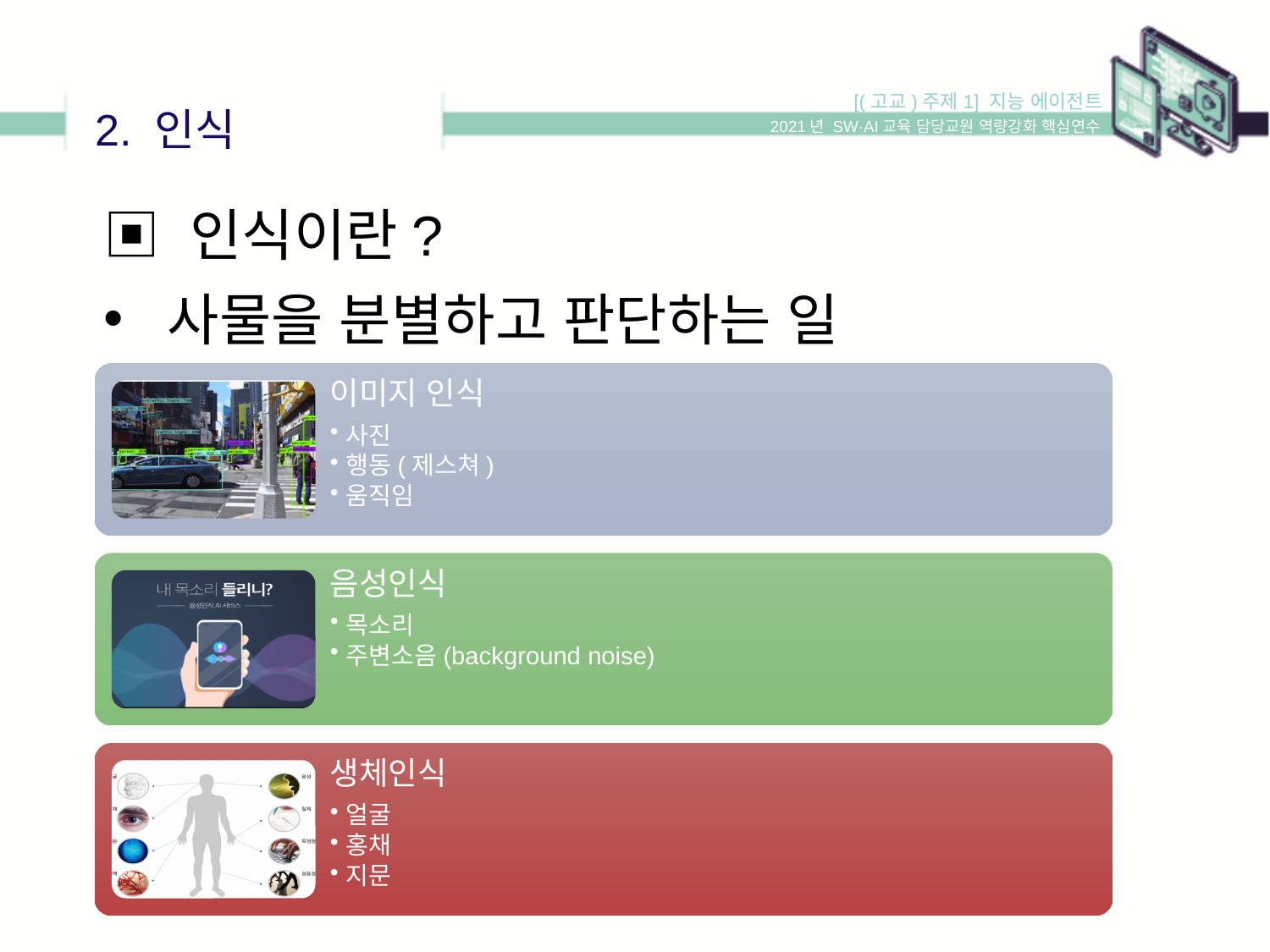

[(고교)주제1] 지능 에이전트
2. 인식
2021년 SW·AI교육 담당교원 역량강화 핵심연수
▣ 인식이란?
사물을 분별하고 판단하는 일
이미지 인식
사진
행동(제스쳐)
움직임
음성인식
목소리
주변소음(background noise)
생체인식
얼굴
홍채
지문